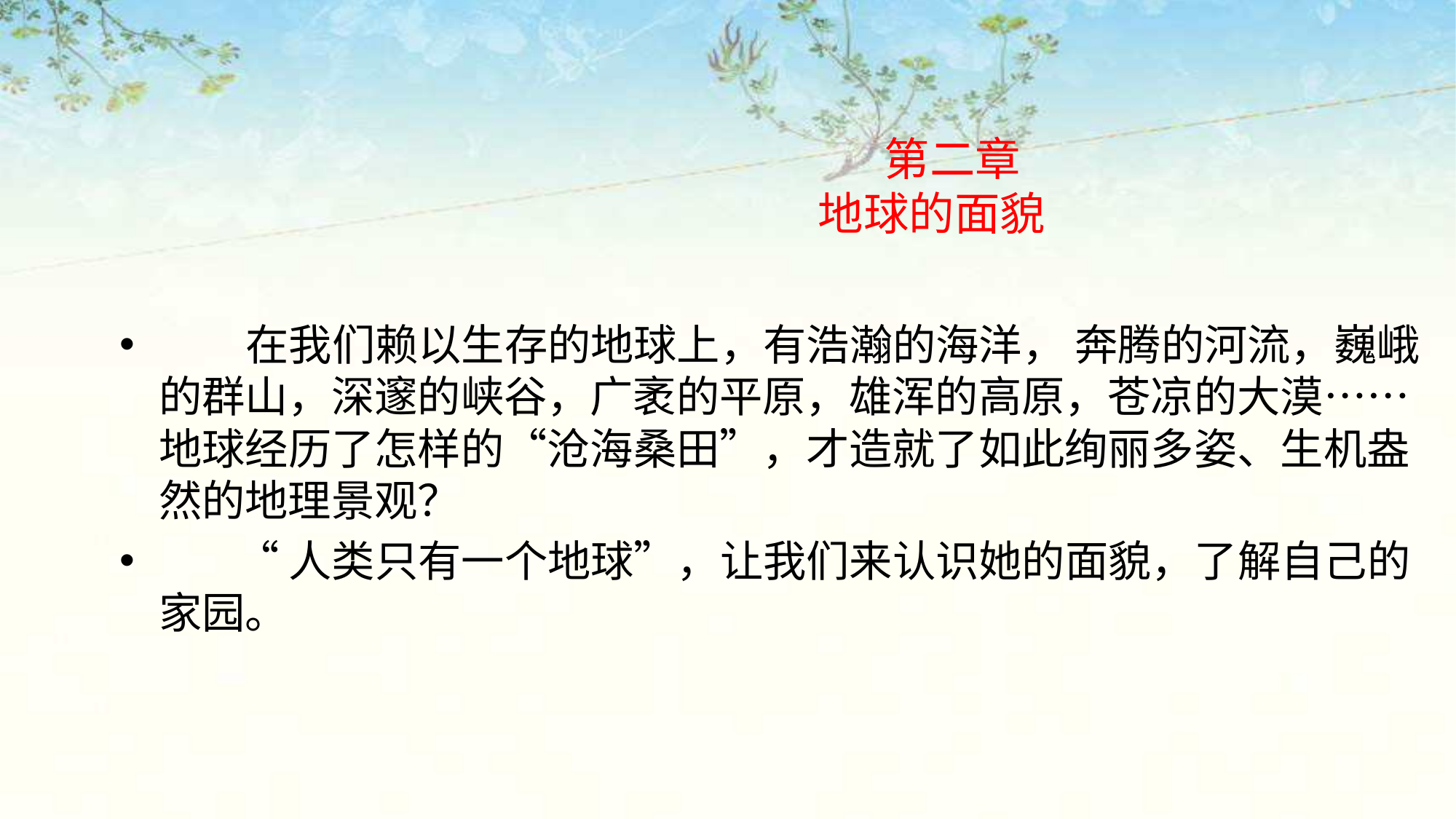

第二章
地球的面貌
        在我们赖以生存的地球上，有浩瀚的海洋， 奔腾的河流，巍峨的群山，深邃的峡谷，广袤的平原，雄浑的高原，苍凉的大漠……地球经历了怎样的“沧海桑田”，才造就了如此绚丽多姿、生机盎然的地理景观？
        “人类只有一个地球”，让我们来认识她的面貌，了解自己的家园。